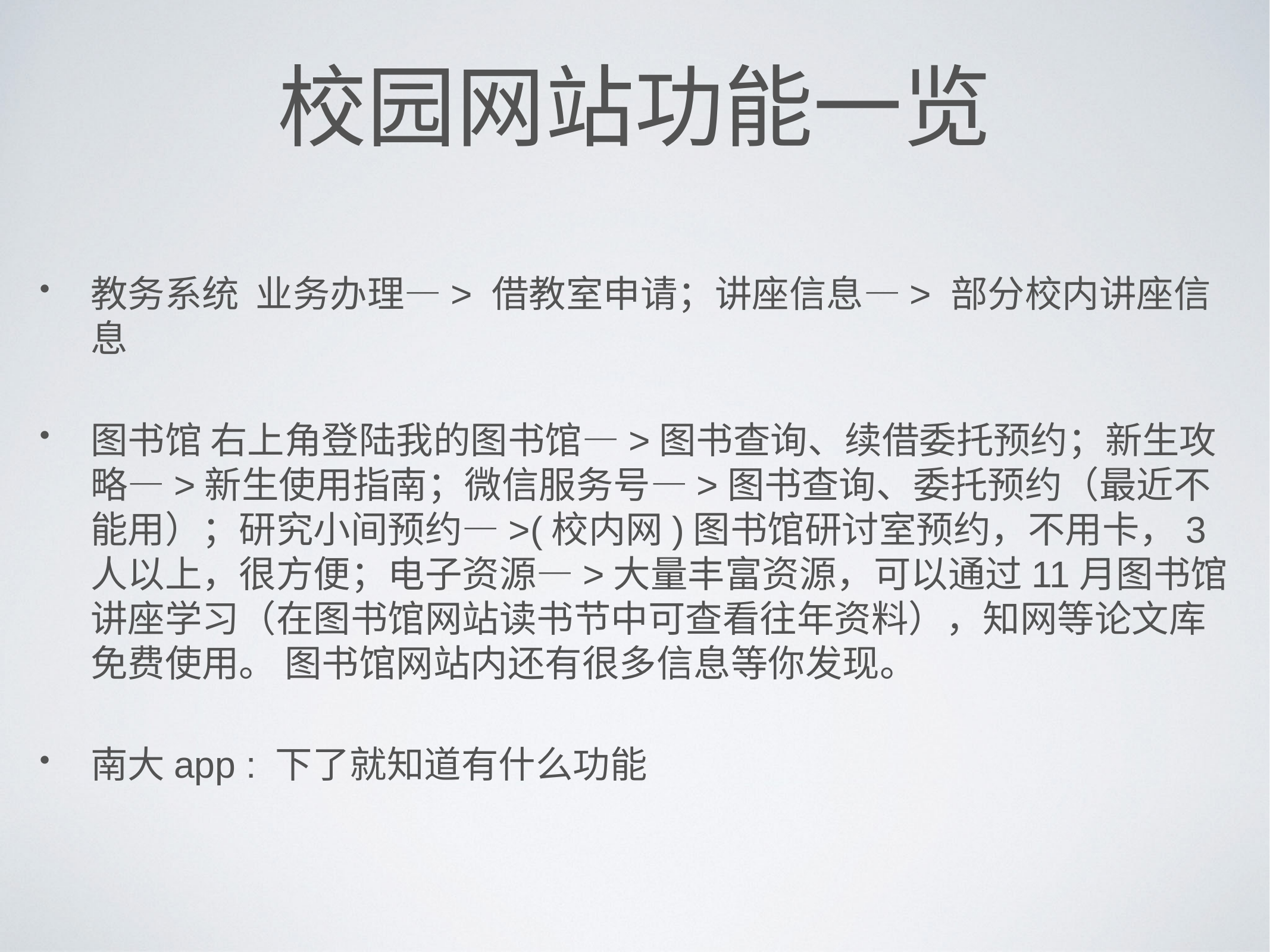

# 校园网站功能一览
教务系统  业务办理—> 借教室申请；讲座信息—> 部分校内讲座信息
图书馆 右上角登陆我的图书馆—>图书查询、续借委托预约；新生攻略—>新生使用指南；微信服务号—>图书查询、委托预约（最近不能用）；研究小间预约—>(校内网)图书馆研讨室预约，不用卡，3人以上，很方便；电子资源—>大量丰富资源，可以通过11月图书馆讲座学习（在图书馆网站读书节中可查看往年资料），知网等论文库免费使用。 图书馆网站内还有很多信息等你发现。
南大app : 下了就知道有什么功能